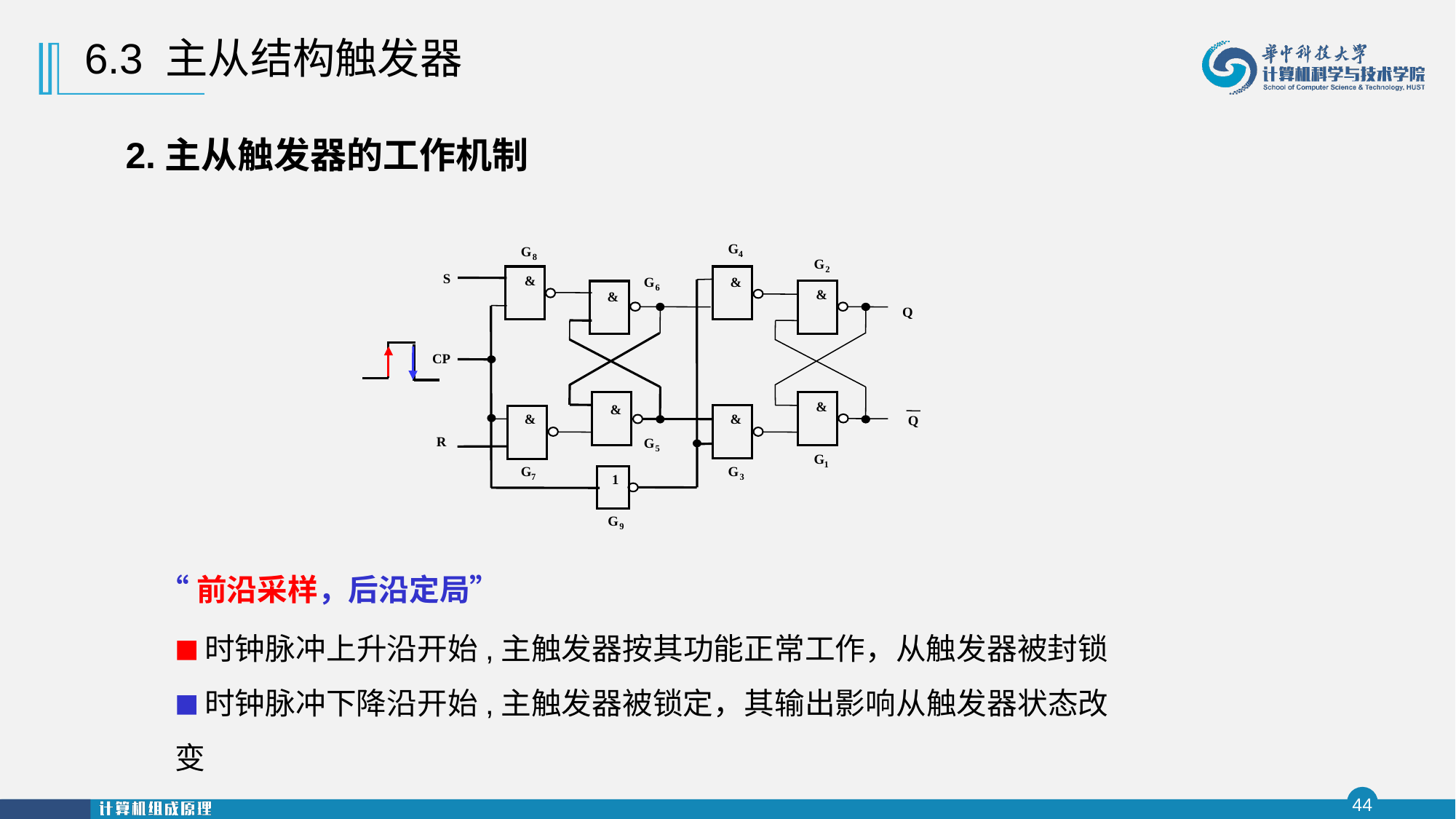

6.3 主从结构触发器
 2.主从触发器的工作机制

G
G
4

 8
G
 2

S
&
&
G

 6

&
&

Q

CP

&
&

&
&

Q

R
G

 5

G

1
G
G

7
1
 3

G
 9
     “前沿采样，后沿定局”
■时钟脉冲上升沿开始,主触发器按其功能正常工作，从触发器被封锁
■时钟脉冲下降沿开始,主触发器被锁定，其输出影响从触发器状态改变